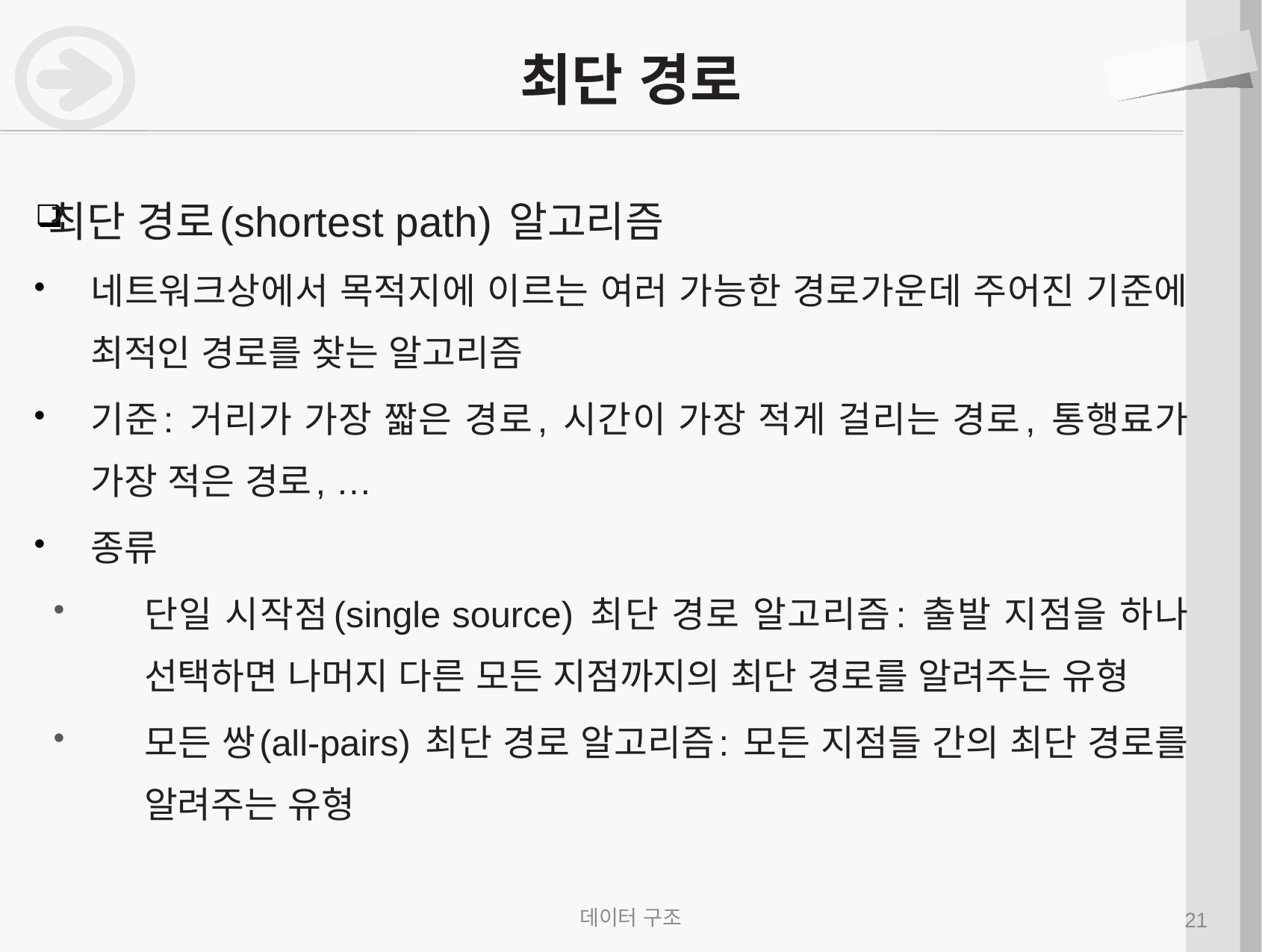

# 최단 경로
최단 경로(shortest path) 알고리즘
네트워크상에서 목적지에 이르는 여러 가능한 경로가운데 주어진 기준에 최적인 경로를 찾는 알고리즘
기준: 거리가 가장 짧은 경로, 시간이 가장 적게 걸리는 경로, 통행료가 가장 적은 경로, …
종류
단일 시작점(single source) 최단 경로 알고리즘: 출발 지점을 하나 선택하면 나머지 다른 모든 지점까지의 최단 경로를 알려주는 유형
모든 쌍(all-pairs) 최단 경로 알고리즘: 모든 지점들 간의 최단 경로를 알려주는 유형
데이터 구조
21